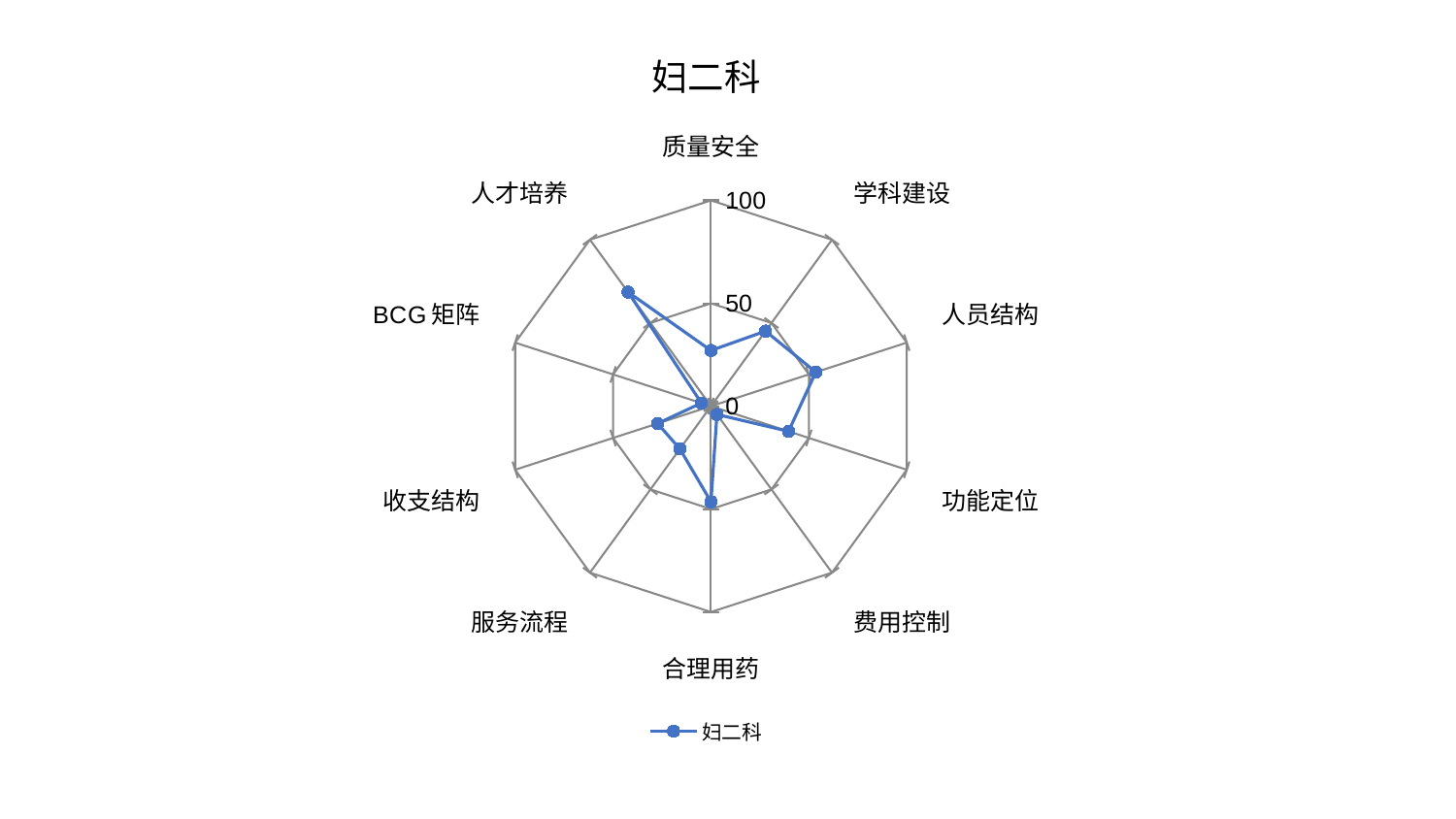

### Chart: 妇二科

| Category | 妇二科 |
|---|---|
| 质量安全 | 27.087515361796324 |
| 学科建设 | 45.10786215576946 |
| 人员结构 | 53.55558672978918 |
| 功能定位 | 39.609337919575985 |
| 费用控制 | 4.957254751399211 |
| 合理用药 | 46.44080656838864 |
| 服务流程 | 25.68461293854728 |
| 收支结构 | 27.269981577815113 |
| BCG矩阵 | 4.896754103314201 |
| 人才培养 | 68.51990559272544 |
111